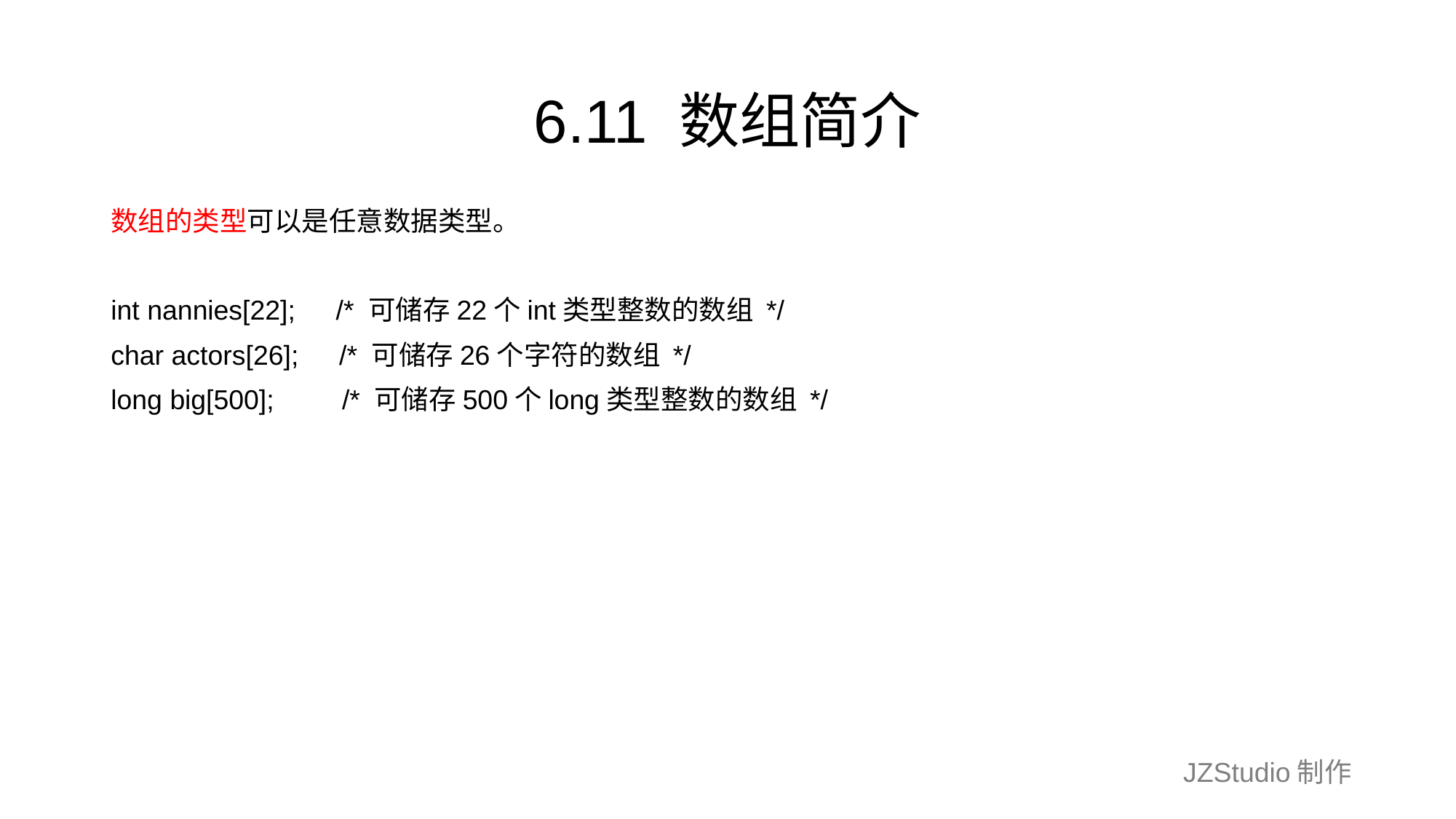

# 6.11 数组简介
数组的类型可以是任意数据类型。

int nannies[22];　/* 可储存22个int类型整数的数组 */
char actors[26];　/* 可储存26个字符的数组 */
long big[500];　　/* 可储存500个long类型整数的数组 */